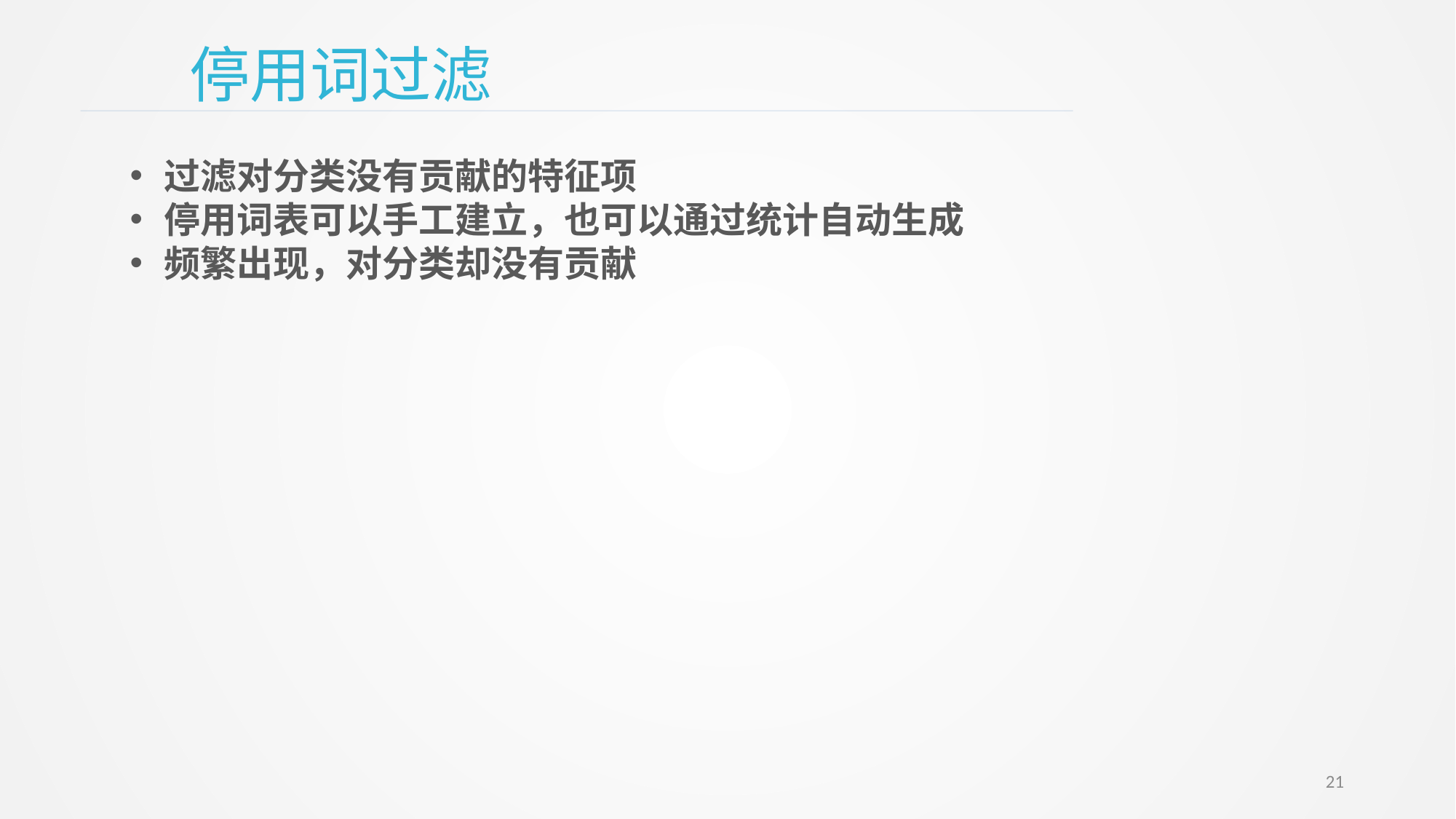

停用词过滤

过滤对分类没有贡献的特征项
停用词表可以手工建立，也可以通过统计自动生成
频繁出现，对分类却没有贡献
21